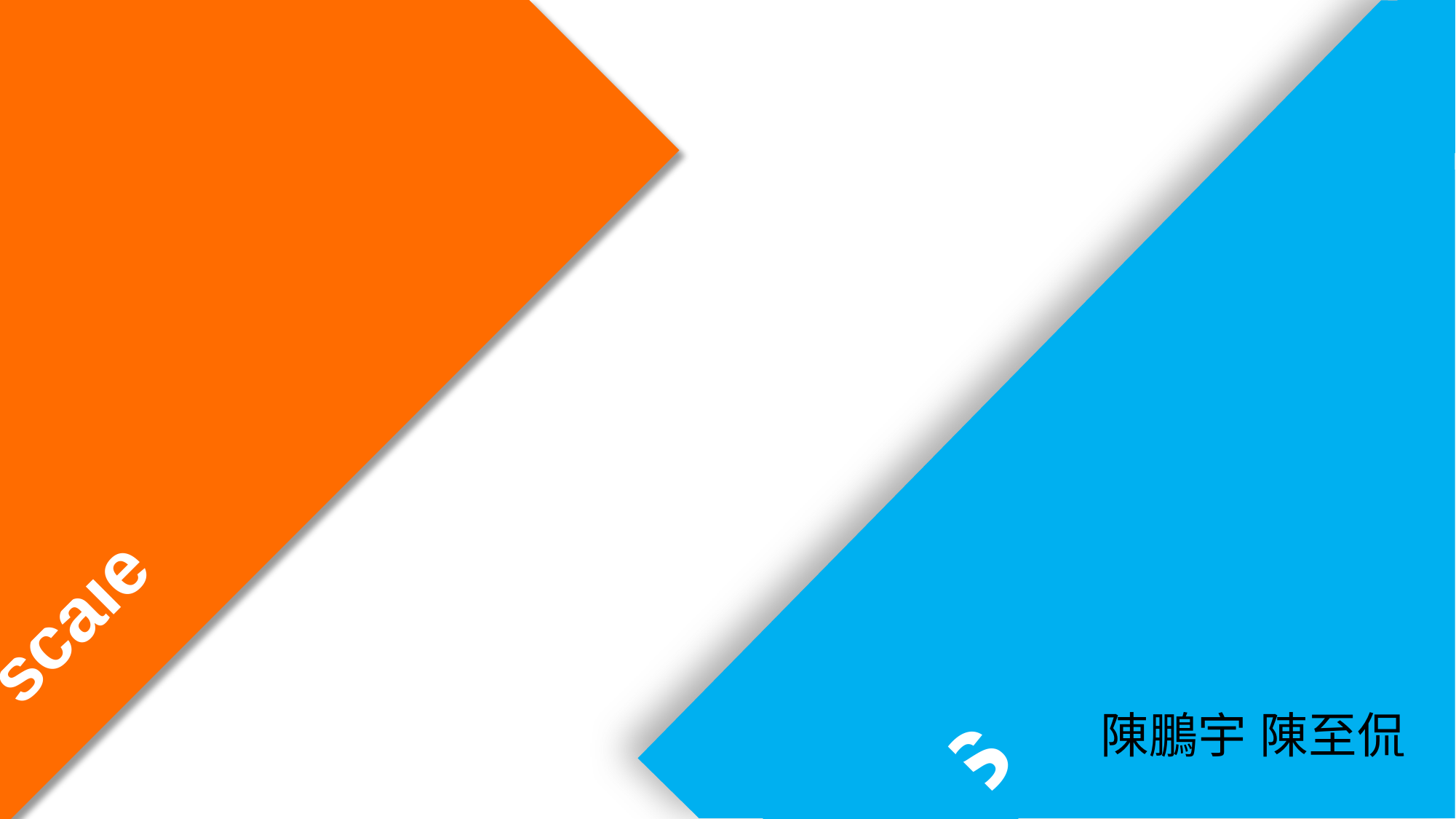

genotyping
pangenome

enables population-scale

Graphtyper
陳鵬宇 陳至侃
1
graphs

by using